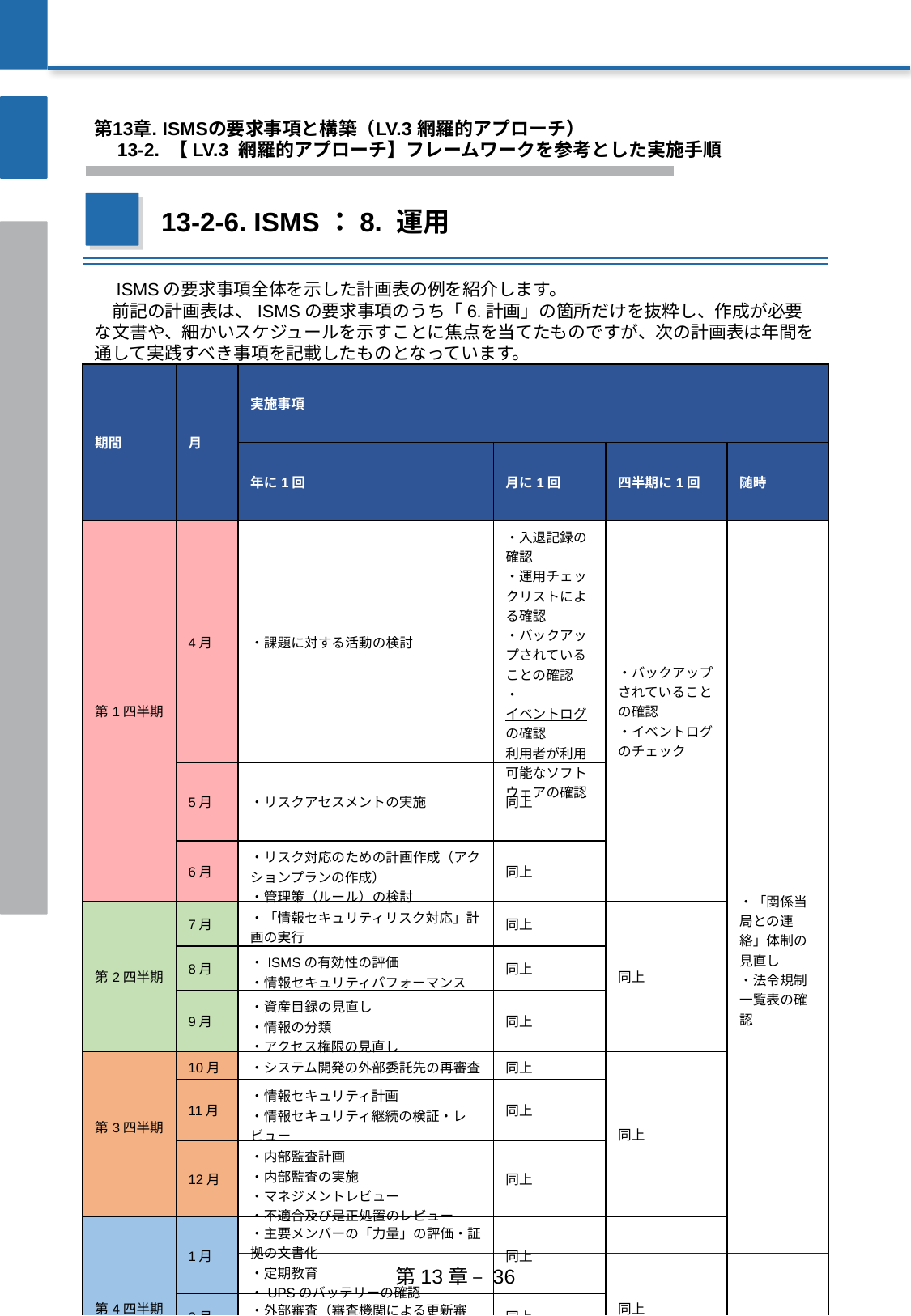

第13章. ISMSの要求事項と構築（LV.3 網羅的アプローチ）
　13-2. 【LV.3 網羅的アプローチ】フレームワークを参考とした実施手順
13-2-6. ISMS：8. 運用
スライドNO205
新規追加
　ISMSの要求事項全体を示した計画表の例を紹介します。
　前記の計画表は、ISMSの要求事項のうち「6.計画」の箇所だけを抜粋し、作成が必要な文書や、細かいスケジュールを示すことに焦点を当てたものですが、次の計画表は年間を通して実践すべき事項を記載したものとなっています。
| 期間 | 月 | 実施事項 |  |  |  |
| --- | --- | --- | --- | --- | --- |
| 期間 | 月 | 年に1回 | 月に1回 | 四半期に1回 | 随時 |
| 第1四半期 | 4月 | ・課題に対する活動の検討 | ・入退記録の確認 ・運用チェックリストによる確認 ・バックアップされていることの確認 ・イベントログの確認 利用者が利用可能なソフトウェアの確認 | ・バックアップされていることの確認 ・イベントログのチェック | ・「関係当局との連絡」体制の見直し ・法令規制一覧表の確認 |
|  | 5月 | ・リスクアセスメントの実施 | 同上 |  |  |
|  | 6月 | ・リスク対応のための計画作成（アクションプランの作成） ・管理策（ルール）の検討 | 同上 |  |  |
| 第2四半期 | 7月 | ・「情報セキュリティリスク対応」計画の実行 | 同上 | 同上 |  |
|  | 8月 | ・ISMSの有効性の評価 ・情報セキュリティパフォーマンス | 同上 |  |  |
|  | 9月 | ・資産目録の見直し ・情報の分類 ・アクセス権限の見直し | 同上 |  |  |
| 第3四半期 | 10月 | ・システム開発の外部委託先の再審査 | 同上 | 同上 |  |
|  | 11月 | ・情報セキュリティ計画 ・情報セキュリティ継続の検証・レビュー | 同上 |  |  |
|  | 12月 | ・内部監査計画 ・内部監査の実施 ・マネジメントレビュー ・不適合及び是正処置のレビュー | 同上 |  |  |
| 第4四半期 | 1月 | ・主要メンバーの「力量」の評価・証拠の文書化 ・定期教育 ・UPSのバッテリーの確認 | 同上 | 同上 |  |
|  | 2月 | ・外部審査（審査機関による更新審査）の実施 | 同上 |  |  |
|  | 3月 | ・情報セキュリティのための方針群のレビュー ・秘密保持契約書の確認 | 同上 |  |  |
第13章 – 36